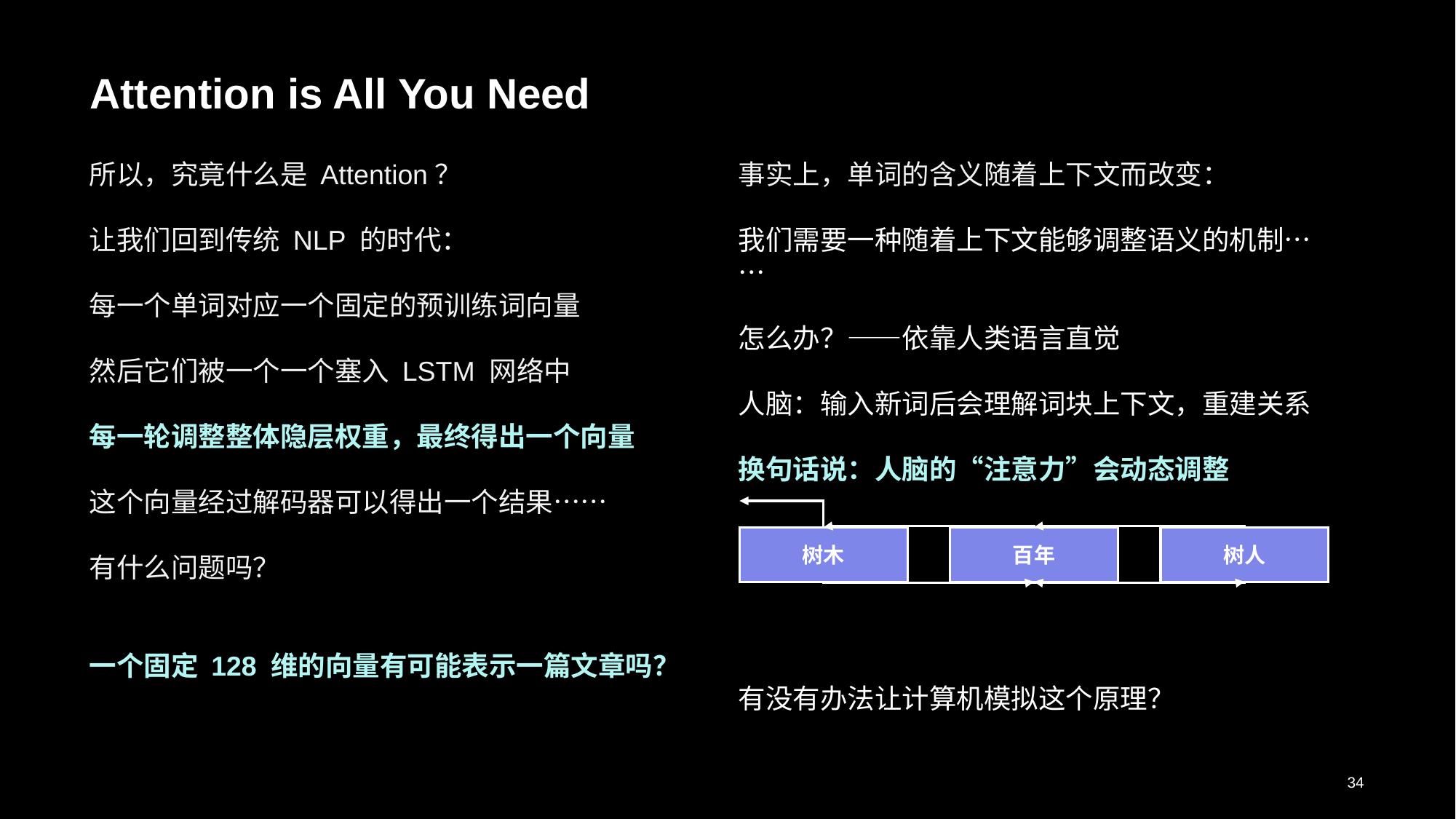

# Attention is All You Need
所以，究竟什么是 Attention？

让我们回到传统 NLP 的时代：

每一个单词对应一个固定的预训练词向量

然后它们被一个一个塞入 LSTM 网络中

每一轮调整整体隐层权重，最终得出一个向量

这个向量经过解码器可以得出一个结果……

有什么问题吗？

一个固定 128 维的向量有可能表示一篇文章吗？
事实上，单词的含义随着上下文而改变：

我们需要一种随着上下文能够调整语义的机制……

怎么办？——依靠人类语言直觉

人脑：输入新词后会理解词块上下文，重建关系

换句话说：人脑的“注意力”会动态调整

有没有办法让计算机模拟这个原理？
树木
百年
树人
34